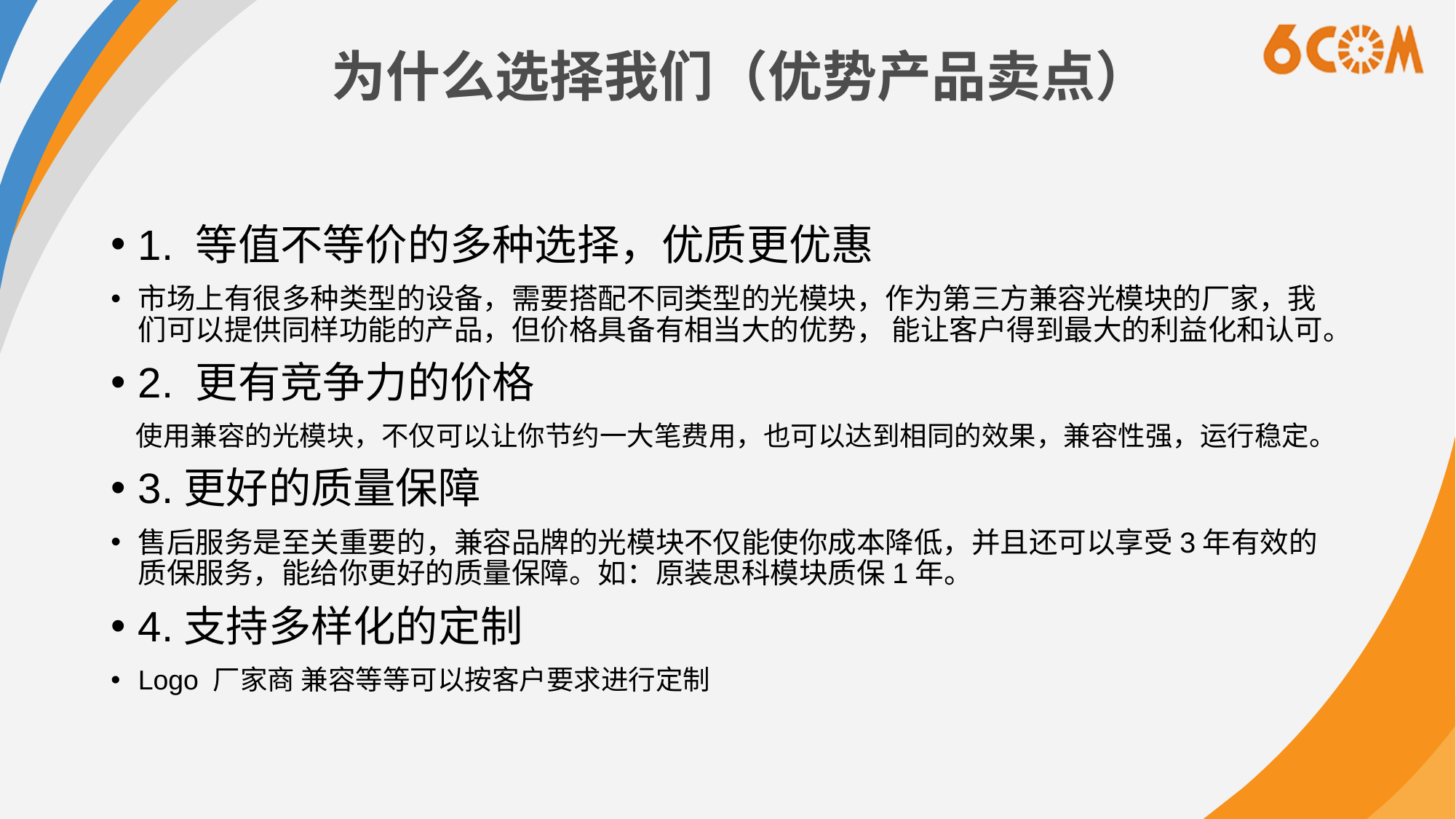

# 为什么选择我们（优势产品卖点）
1. 等值不等价的多种选择，优质更优惠
市场上有很多种类型的设备，需要搭配不同类型的光模块，作为第三方兼容光模块的厂家，我们可以提供同样功能的产品，但价格具备有相当大的优势， 能让客户得到最大的利益化和认可。
2. 更有竞争力的价格
   使用兼容的光模块，不仅可以让你节约一大笔费用，也可以达到相同的效果，兼容性强，运行稳定。
3.更好的质量保障
售后服务是至关重要的，兼容品牌的光模块不仅能使你成本降低，并且还可以享受3年有效的质保服务，能给你更好的质量保障。如：原装思科模块质保1年。
4.支持多样化的定制
Logo 厂家商 兼容等等可以按客户要求进行定制